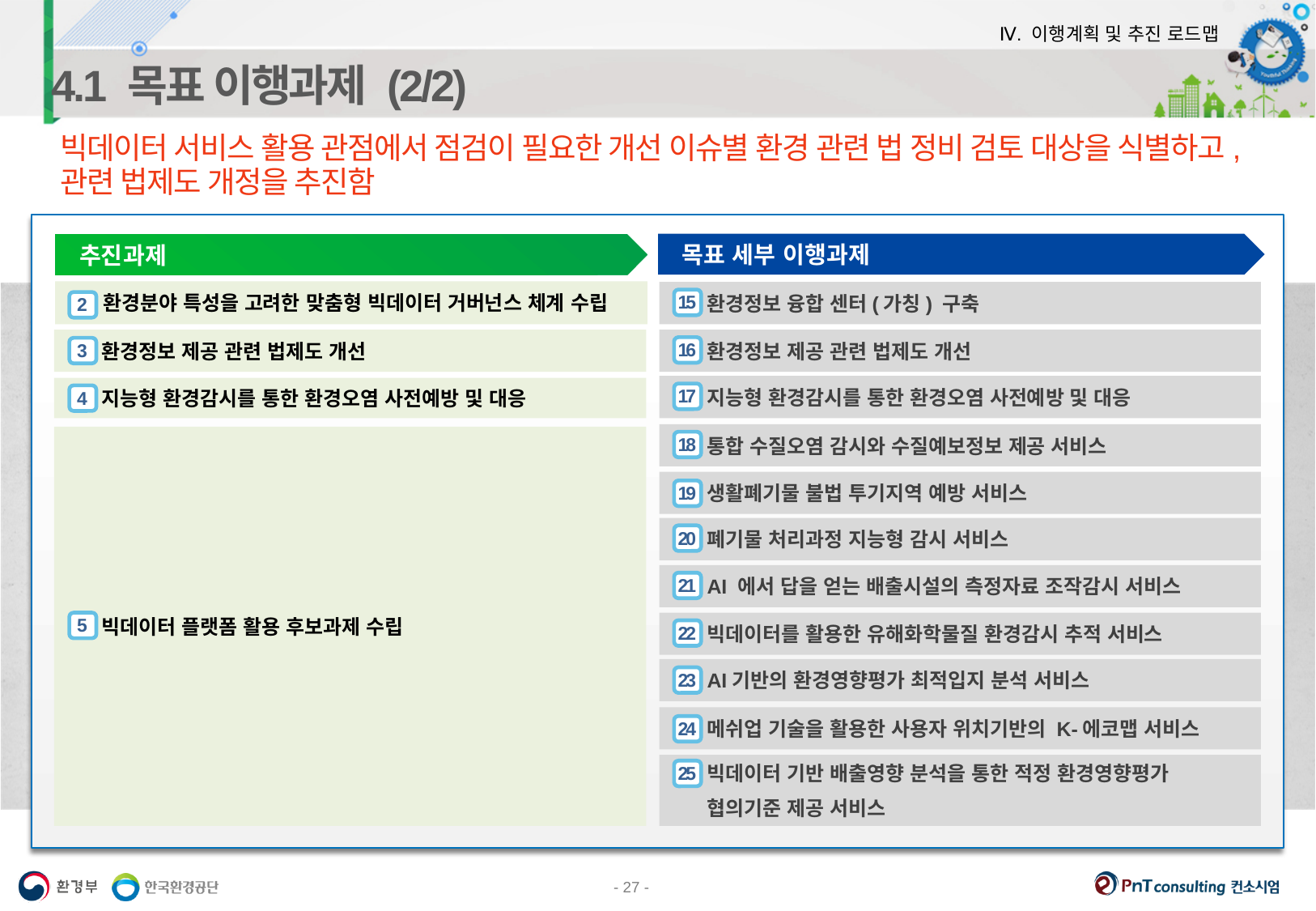

Ⅳ. 이행계획 및 추진 로드맵
4.1 목표 이행과제 (2/2)
빅데이터 서비스 활용 관점에서 점검이 필요한 개선 이슈별 환경 관련 법 정비 검토 대상을 식별하고, 관련 법제도 개정을 추진함
목표 세부 이행과제
추진과제
환경분야 특성을 고려한 맞춤형 빅데이터 거버넌스 체계 수립
환경정보 융합 센터(가칭) 구축

15

2
환경정보 제공 관련 법제도 개선
환경정보 제공 관련 법제도 개선

16

3
지능형 환경감시를 통한 환경오염 사전예방 및 대응
지능형 환경감시를 통한 환경오염 사전예방 및 대응

17

4
통합 수질오염 감시와 수질예보정보 제공 서비스
빅데이터 플랫폼 활용 후보과제 수립

18
생활폐기물 불법 투기지역 예방 서비스

19
폐기물 처리과정 지능형 감시 서비스

20
AI 에서 답을 얻는 배출시설의 측정자료 조작감시 서비스

21

5
빅데이터를 활용한 유해화학물질 환경감시 추적 서비스

22
AI기반의 환경영향평가 최적입지 분석 서비스

23
메쉬업 기술을 활용한 사용자 위치기반의 K-에코맵 서비스

24
빅데이터 기반 배출영향 분석을 통한 적정 환경영향평가
협의기준 제공 서비스

25